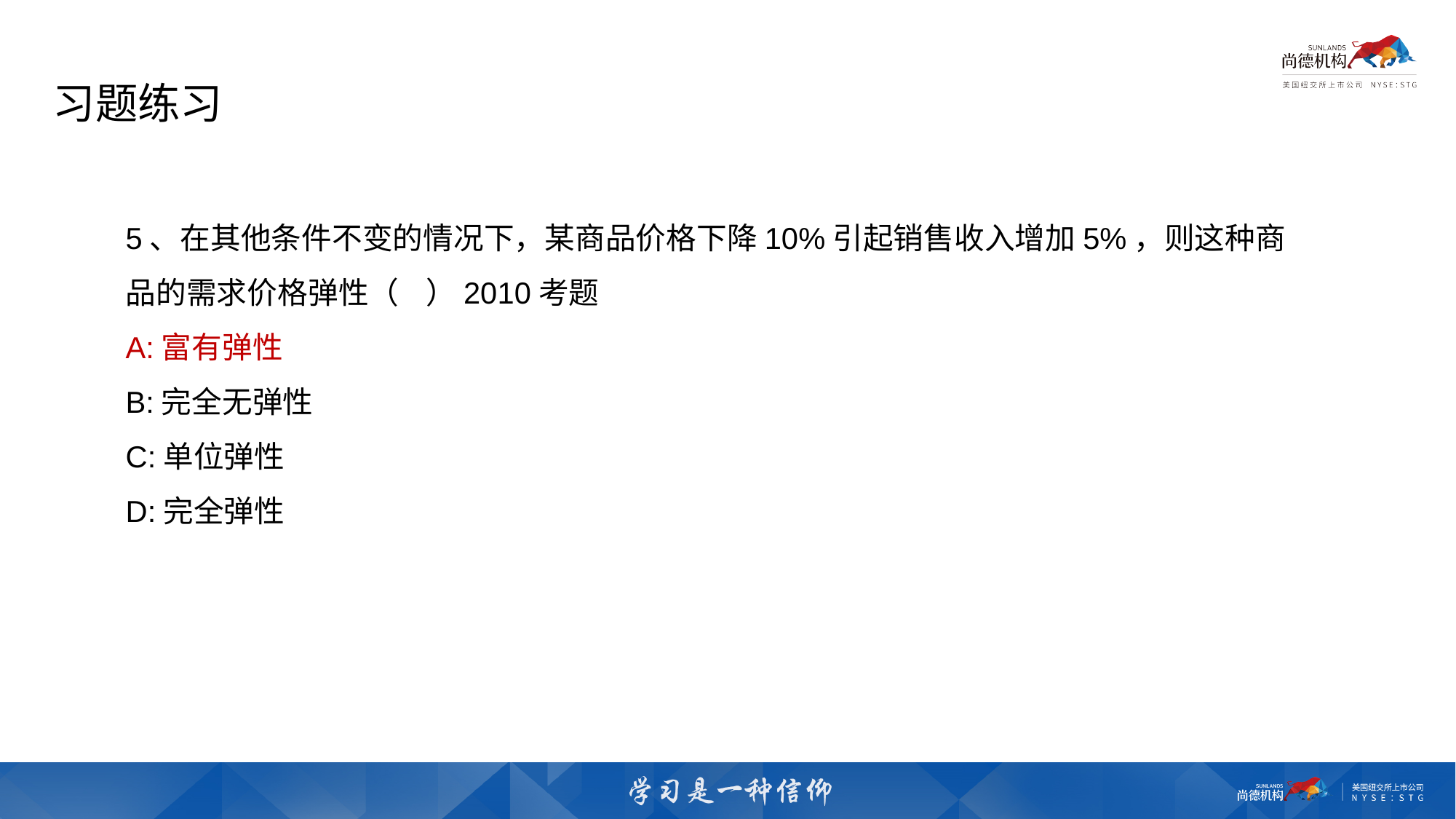

习题练习
5、在其他条件不变的情况下，某商品价格下降10%引起销售收入增加5%，则这种商品的需求价格弹性（    ）2010考题
A:富有弹性
B:完全无弹性
C:单位弹性
D:完全弹性